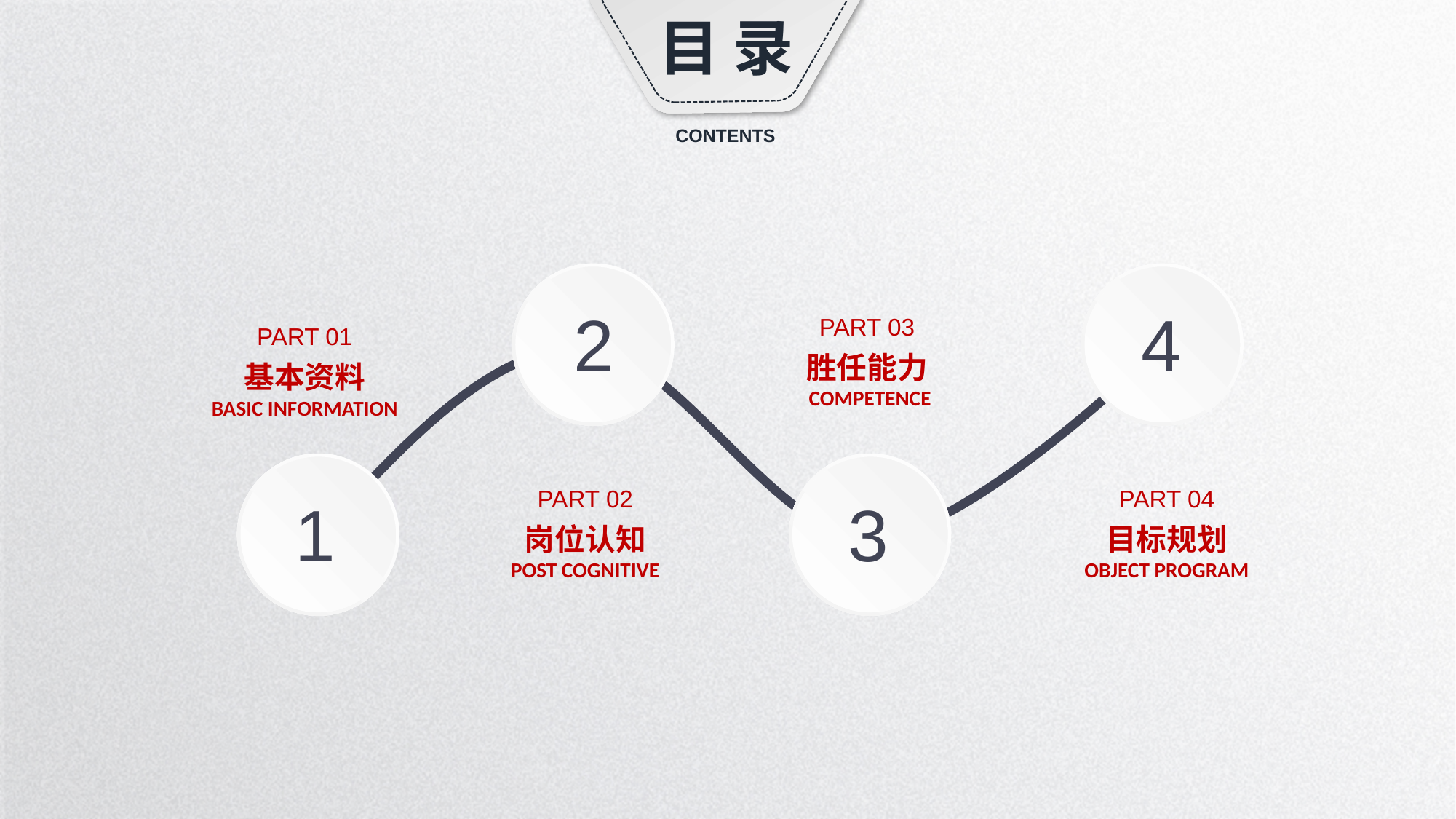

目 录
CONTENTS

2

4
PART 03
胜任能力
 COMPETENCE
PART 01
基本资料
BASIC INFORMATION

1

3
PART 02
岗位认知
POST COGNITIVE
PART 04
目标规划
OBJECT PROGRAM
延时符